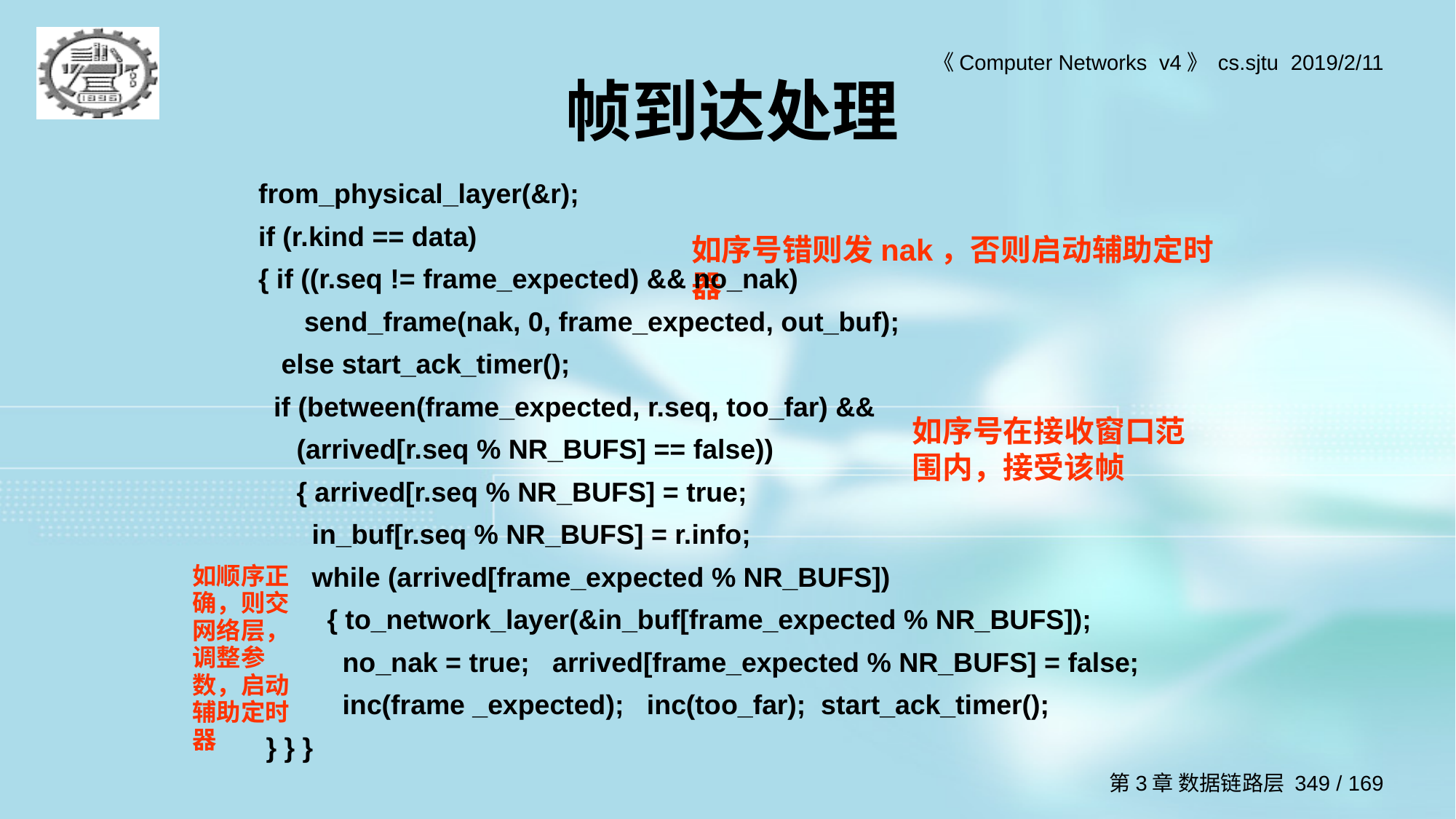

# 帧到达处理
from_physical_layer(&r);
if (r.kind == data)
{ if ((r.seq != frame_expected) && no_nak)
      send_frame(nak, 0, frame_expected, out_buf);
   else start_ack_timer();
  if (between(frame_expected, r.seq, too_far) &&
     (arrived[r.seq % NR_BUFS] == false))
     { arrived[r.seq % NR_BUFS] = true;
       in_buf[r.seq % NR_BUFS] = r.info;
       while (arrived[frame_expected % NR_BUFS])
         { to_network_layer(&in_buf[frame_expected % NR_BUFS]);
           no_nak = true;   arrived[frame_expected % NR_BUFS] = false;
           inc(frame _expected);   inc(too_far);  start_ack_timer();
 } } }
如序号错则发nak，否则启动辅助定时器
如序号在接收窗口范围内，接受该帧
如顺序正确，则交网络层，调整参数，启动辅助定时器